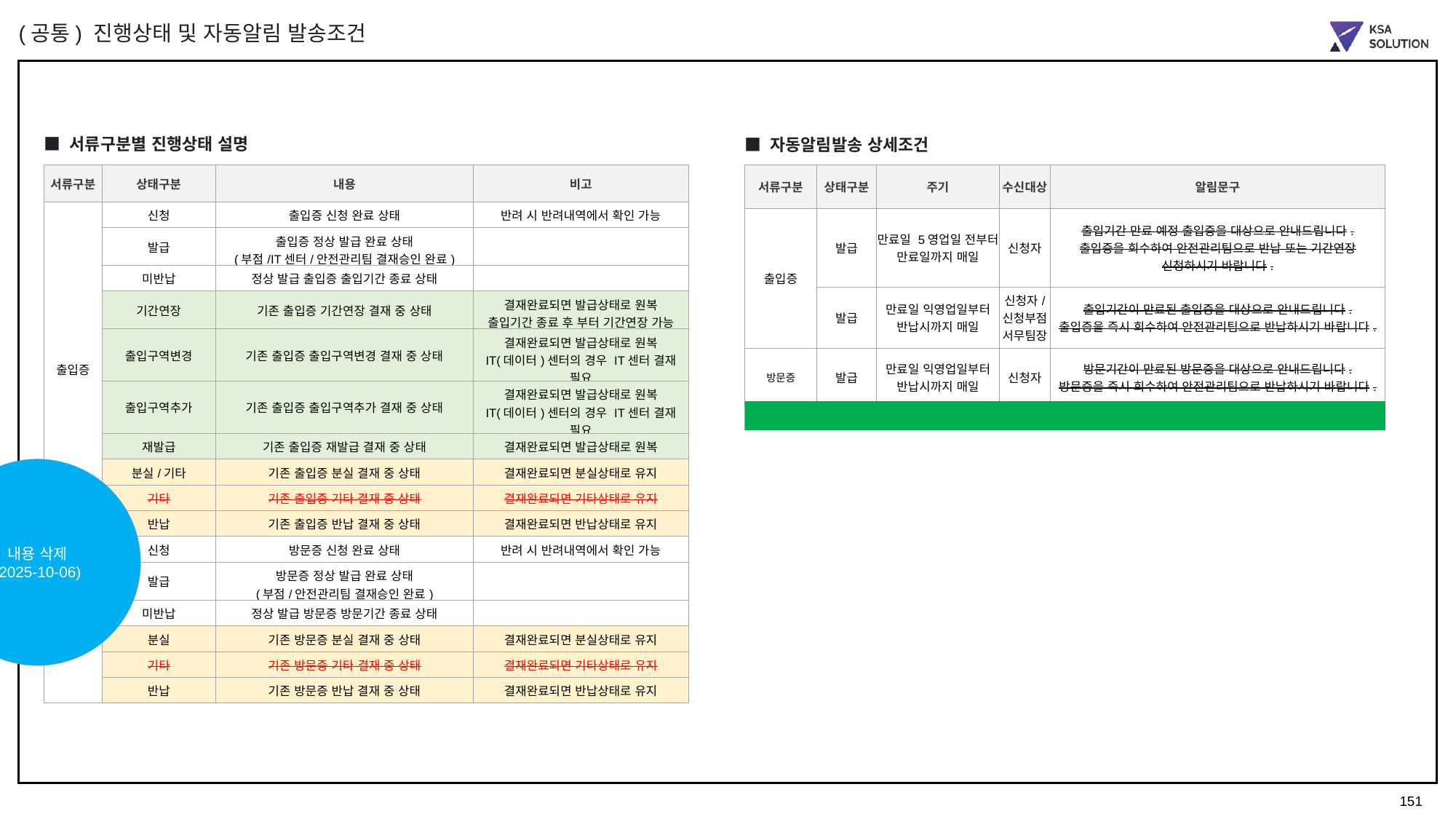

(공통) 진행상태 및 자동알림 발송조건
■ 서류구분별 진행상태 설명
■ 자동알림발송 상세조건
| 서류구분 | 상태구분 | 내용 | 비고 |
| --- | --- | --- | --- |
| 출입증 | 신청 | 출입증 신청 완료 상태 | 반려 시 반려내역에서 확인 가능 |
|  | 발급 | 출입증 정상 발급 완료 상태 (부점/IT센터/안전관리팀 결재승인 완료) |  |
|  | 미반납 | 정상 발급 출입증 출입기간 종료 상태 |  |
|  | 기간연장 | 기존 출입증 기간연장 결재 중 상태 | 결재완료되면 발급상태로 원복 출입기간 종료 후 부터 기간연장 가능 |
|  | 출입구역변경 | 기존 출입증 출입구역변경 결재 중 상태 | 결재완료되면 발급상태로 원복 IT(데이터)센터의 경우 IT센터 결재 필요 |
|  | 출입구역추가 | 기존 출입증 출입구역추가 결재 중 상태 | 결재완료되면 발급상태로 원복 IT(데이터)센터의 경우 IT센터 결재 필요 |
|  | 재발급 | 기존 출입증 재발급 결재 중 상태 | 결재완료되면 발급상태로 원복 |
|  | 분실/기타 | 기존 출입증 분실 결재 중 상태 | 결재완료되면 분실상태로 유지 |
|  | 기타 | 기존 출입증 기타 결재 중 상태 | 결재완료되면 기타상태로 유지 |
|  | 반납 | 기존 출입증 반납 결재 중 상태 | 결재완료되면 반납상태로 유지 |
| 방문증 | 신청 | 방문증 신청 완료 상태 | 반려 시 반려내역에서 확인 가능 |
|  | 발급 | 방문증 정상 발급 완료 상태 (부점/안전관리팀 결재승인 완료) |  |
|  | 미반납 | 정상 발급 방문증 방문기간 종료 상태 |  |
|  | 분실 | 기존 방문증 분실 결재 중 상태 | 결재완료되면 분실상태로 유지 |
|  | 기타 | 기존 방문증 기타 결재 중 상태 | 결재완료되면 기타상태로 유지 |
|  | 반납 | 기존 방문증 반납 결재 중 상태 | 결재완료되면 반납상태로 유지 |
| 서류구분 | 상태구분 | 주기 | 수신대상 | 알림문구 |
| --- | --- | --- | --- | --- |
| 출입증 | 발급 | 만료일 5영업일 전부터 만료일까지 매일 | 신청자 | 출입기간 만료 예정 출입증을 대상으로 안내드립니다. 출입증을 회수하여 안전관리팀으로 반납 또는 기간연장 신청하시기 바랍니다. |
|  | 발급 | 만료일 익영업일부터 반납시까지 매일 | 신청자/ 신청부점 서무팀장 | 출입기간이 만료된 출입증을 대상으로 안내드립니다. 출입증을 즉시 회수하여 안전관리팀으로 반납하시기 바랍니다. |
| 방문증 | 발급 | 만료일 익영업일부터 반납시까지 매일 | 신청자 | 방문기간이 만료된 방문증을 대상으로 안내드립니다. 방문증을 즉시 회수하여 안전관리팀으로 반납하시기 바랍니다. |
 * UC 알림문구 알림메시지 엑셀파일 확인 필요
내용 삭제
(2025-10-06)